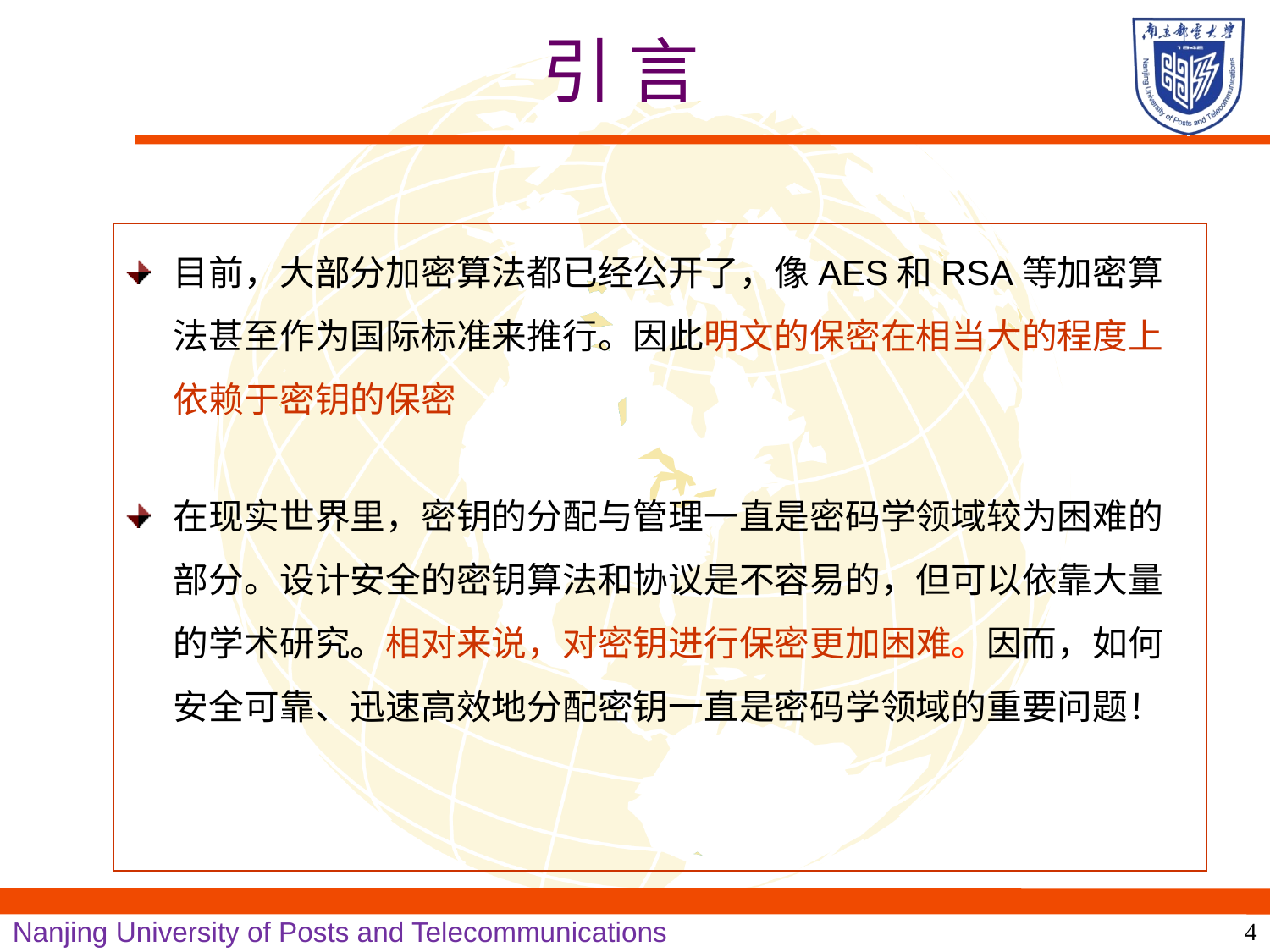

# 引 言
目前，大部分加密算法都已经公开了，像AES和RSA等加密算法甚至作为国际标准来推行。因此明文的保密在相当大的程度上依赖于密钥的保密
在现实世界里，密钥的分配与管理一直是密码学领域较为困难的部分。设计安全的密钥算法和协议是不容易的，但可以依靠大量的学术研究。相对来说，对密钥进行保密更加困难。因而，如何安全可靠、迅速高效地分配密钥一直是密码学领域的重要问题！
4